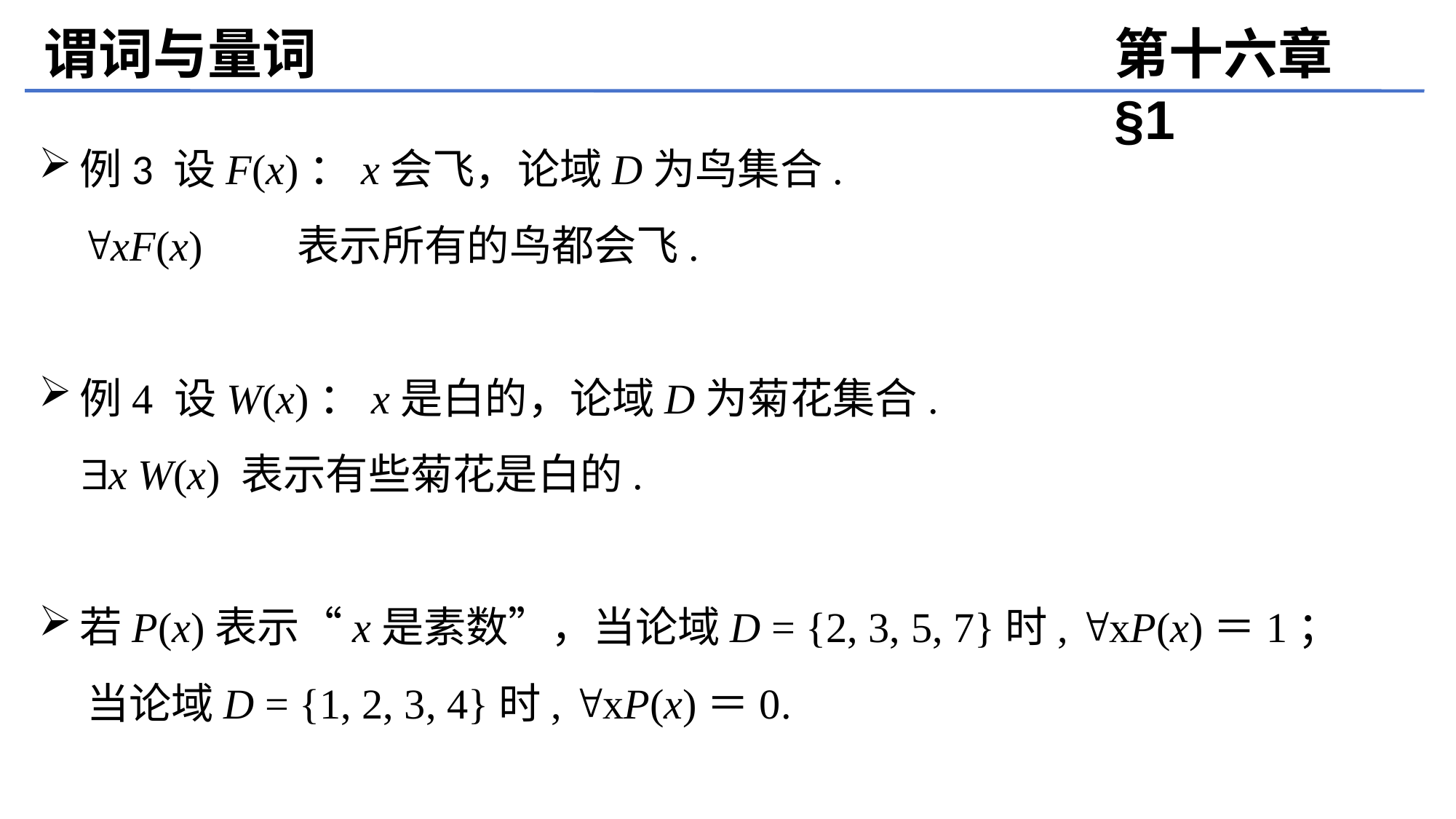

谓词与量词
第十六章 §1
例3 设F(x)：x会飞，论域D为鸟集合.
    ∀xF(x)        表示所有的鸟都会飞.

例4 设W(x)：x是白的，论域D为菊花集合.
    ∃x W(x) 表示有些菊花是白的.

若P(x)表示“x是素数”，当论域D = {2, 3, 5, 7}时, ∀xP(x)＝1；
    当论域D = {1, 2, 3, 4}时, ∀xP(x)＝0.